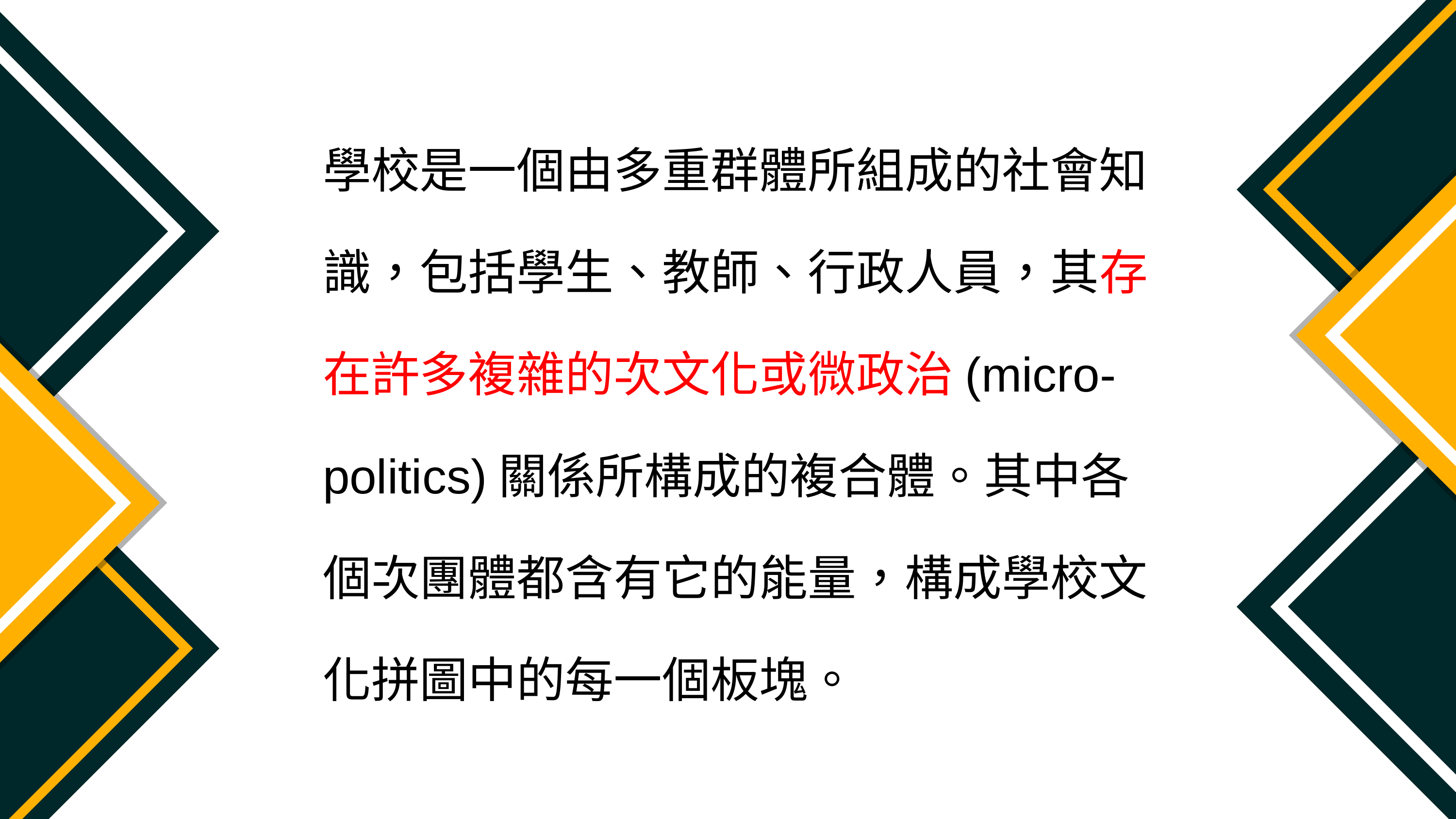

學校是一個由多重群體所組成的社會知識，包括學生、教師、行政人員，其存在許多複雜的次文化或微政治(micro-politics)關係所構成的複合體。其中各個次團體都含有它的能量，構成學校文化拼圖中的每一個板塊。